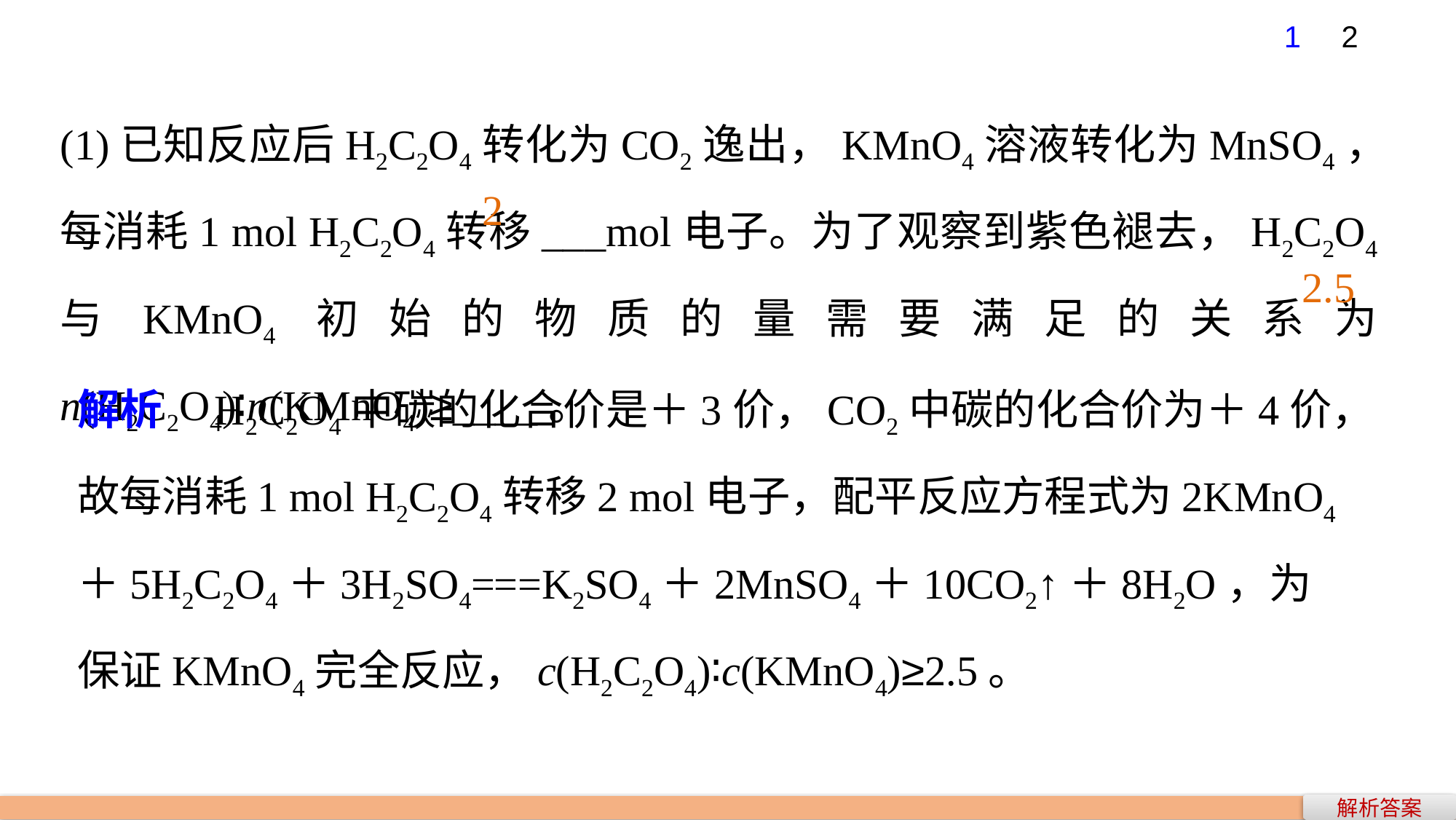

1
2
(1)已知反应后H2C2O4转化为CO2逸出，KMnO4溶液转化为MnSO4，每消耗1 mol H2C2O4转移___mol电子。为了观察到紫色褪去，H2C2O4与KMnO4初始的物质的量需要满足的关系为n(H2C2O4)∶n(KMnO4)≥____。
2
2.5
解析　H2C2O4中碳的化合价是＋3价，CO2中碳的化合价为＋4价，故每消耗1 mol H2C2O4转移2 mol电子，配平反应方程式为2KMnO4＋5H2C2O4＋3H2SO4===K2SO4＋2MnSO4＋10CO2↑＋8H2O，为保证KMnO4完全反应，c(H2C2O4)∶c(KMnO4)≥2.5。
解析答案